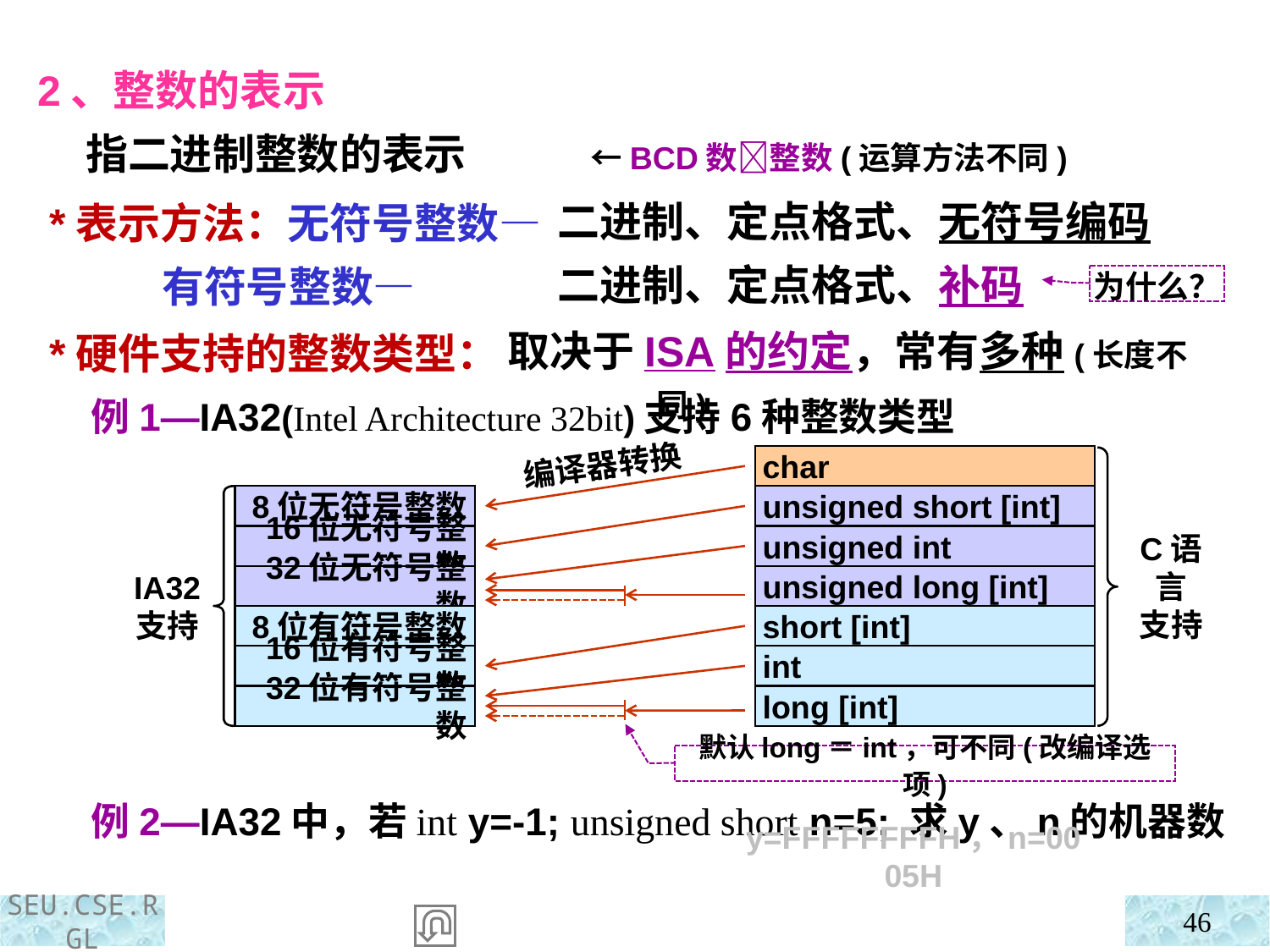

2、整数的表示
    指二进制整数的表示             ←BCD数⊄整数(运算方法不同)
 *表示方法：无符号整数—
            有符号整数—
 *硬件支持的整数类型：
二进制、定点格式、无符号编码
二进制、定点格式、补码
为什么？
取决于ISA的约定，常有多种(长度不同)
     例1—IA32(Intel Architecture 32bit)支持6种整数类型
编译器转换
char

unsigned short [int]
unsigned int
C语言
支持
unsigned long [int]
short [int]
int
long [int]

8位无符号整数
16位无符号整数
IA32
支持
32位无符号整数
8位有符号整数
16位有符号整数
32位有符号整数
默认long＝int，可不同(改编译选项)
     例2—IA32中，若int y=-1; unsigned short n=5; 求y、n的机器数
y=FFFFFFFFH，n=0005H
46